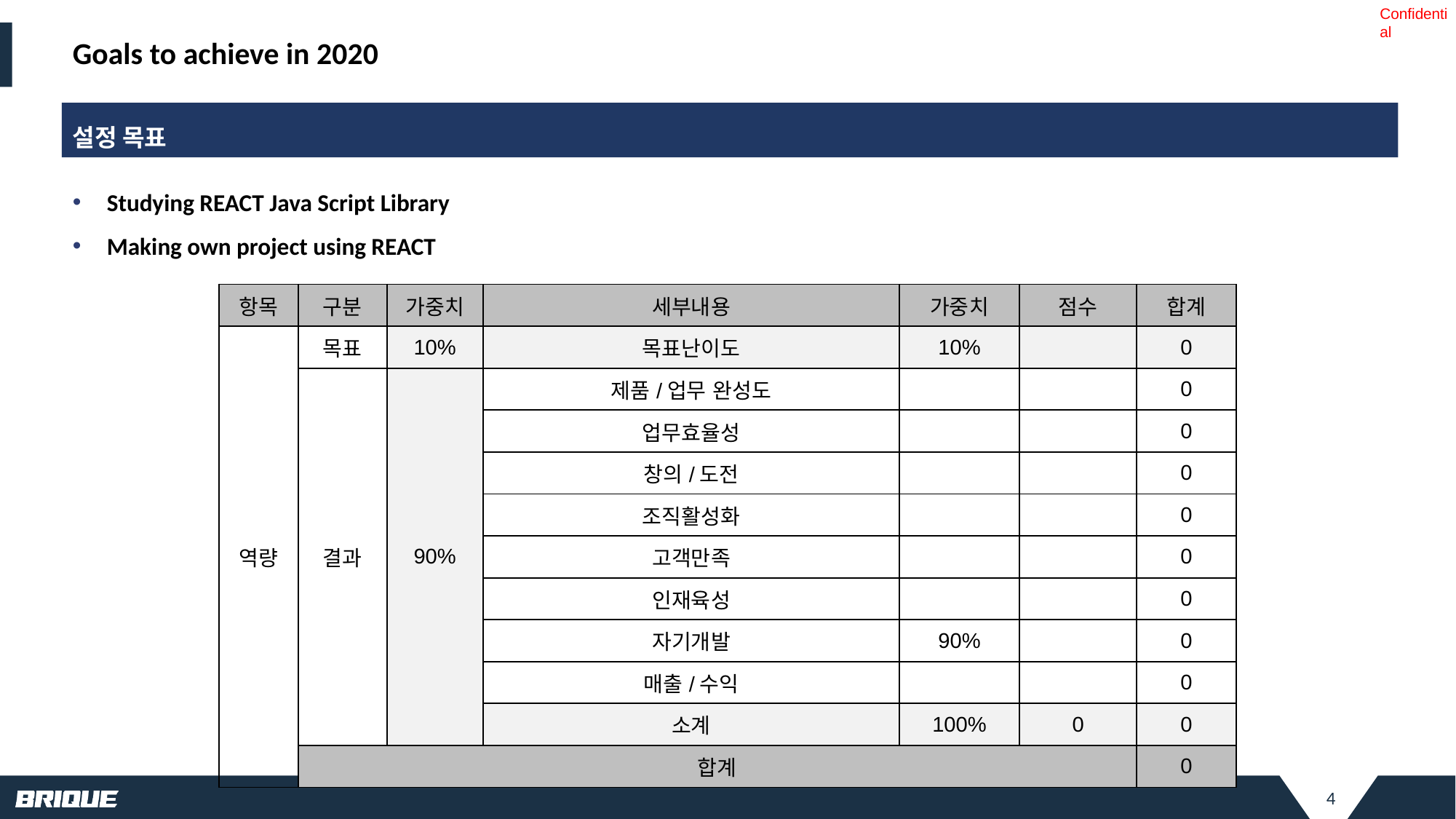

# Goals to achieve in 2020
설정 목표
Studying REACT Java Script Library
Making own project using REACT
| 항목 | 구분 | 가중치 | 세부내용 | 가중치 | 점수 | 합계 |
| --- | --- | --- | --- | --- | --- | --- |
| 역량 | 목표 | 10% | 목표난이도 | 10% |  | 0 |
|  | 결과 | 90% | 제품/업무 완성도 |  |  | 0 |
|  |  |  | 업무효율성 |  |  | 0 |
|  |  |  | 창의/도전 |  |  | 0 |
|  |  |  | 조직활성화 |  |  | 0 |
|  |  |  | 고객만족 |  |  | 0 |
|  |  |  | 인재육성 |  |  | 0 |
|  |  |  | 자기개발 | 90% |  | 0 |
|  |  |  | 매출/수익 |  |  | 0 |
|  |  |  | 소계 | 100% | 0 | 0 |
|  | 합계 |  |  |  |  | 0 |
4